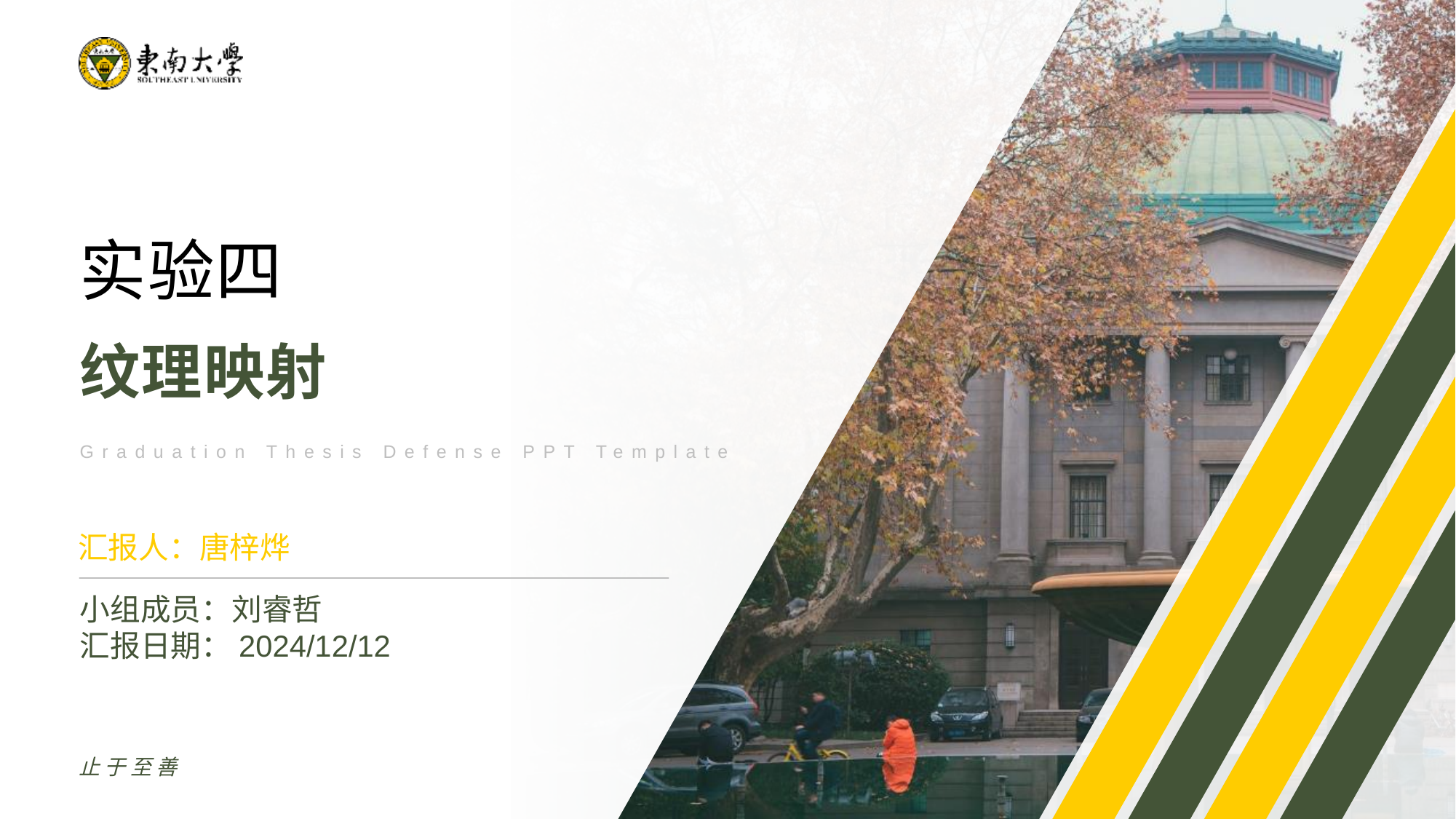

实验四
纹理映射
Graduation Thesis Defense PPT Template
汇报人：唐梓烨
小组成员：刘睿哲
汇报日期：2024/12/12
止于至善